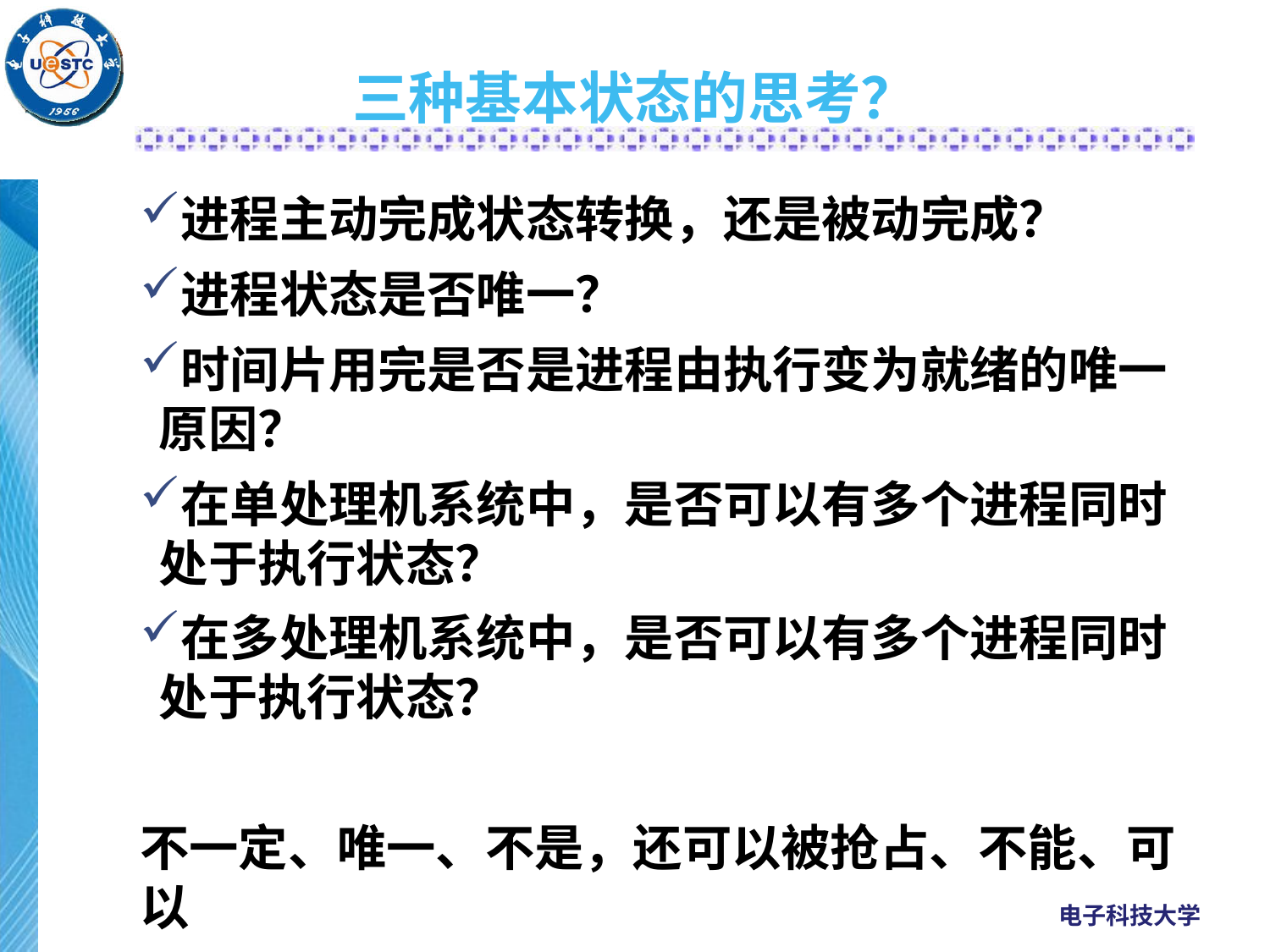

# 三种基本状态的思考？
进程主动完成状态转换，还是被动完成？
进程状态是否唯一？
时间片用完是否是进程由执行变为就绪的唯一原因？
在单处理机系统中，是否可以有多个进程同时处于执行状态？
在多处理机系统中，是否可以有多个进程同时处于执行状态？

不一定、唯一、不是，还可以被抢占、不能、可以